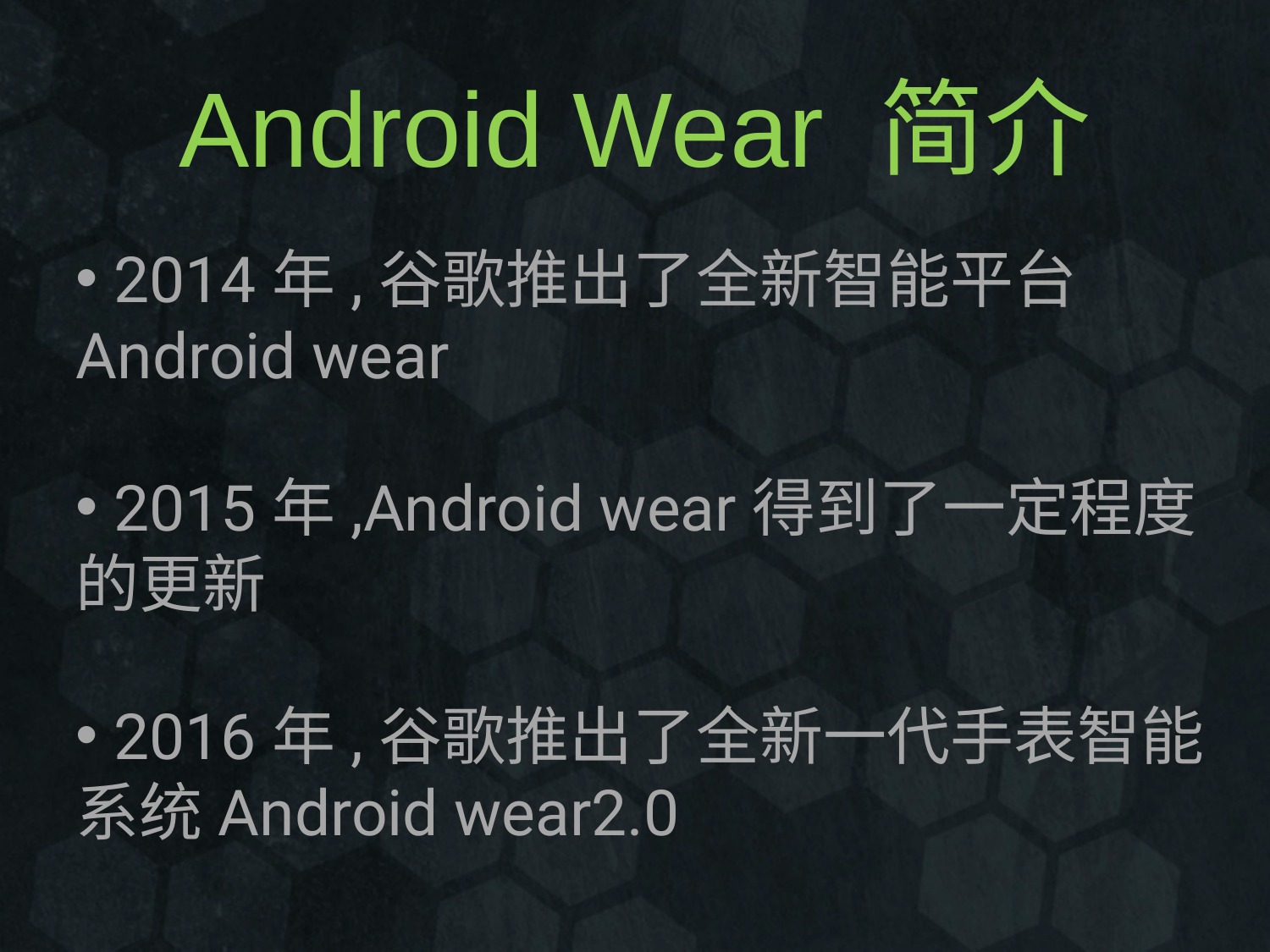

# Android Wear 简介
 2014年,谷歌推出了全新智能平台Android wear

 2015年,Android wear得到了一定程度的更新

 2016年,谷歌推出了全新一代手表智能系统Android wear2.0